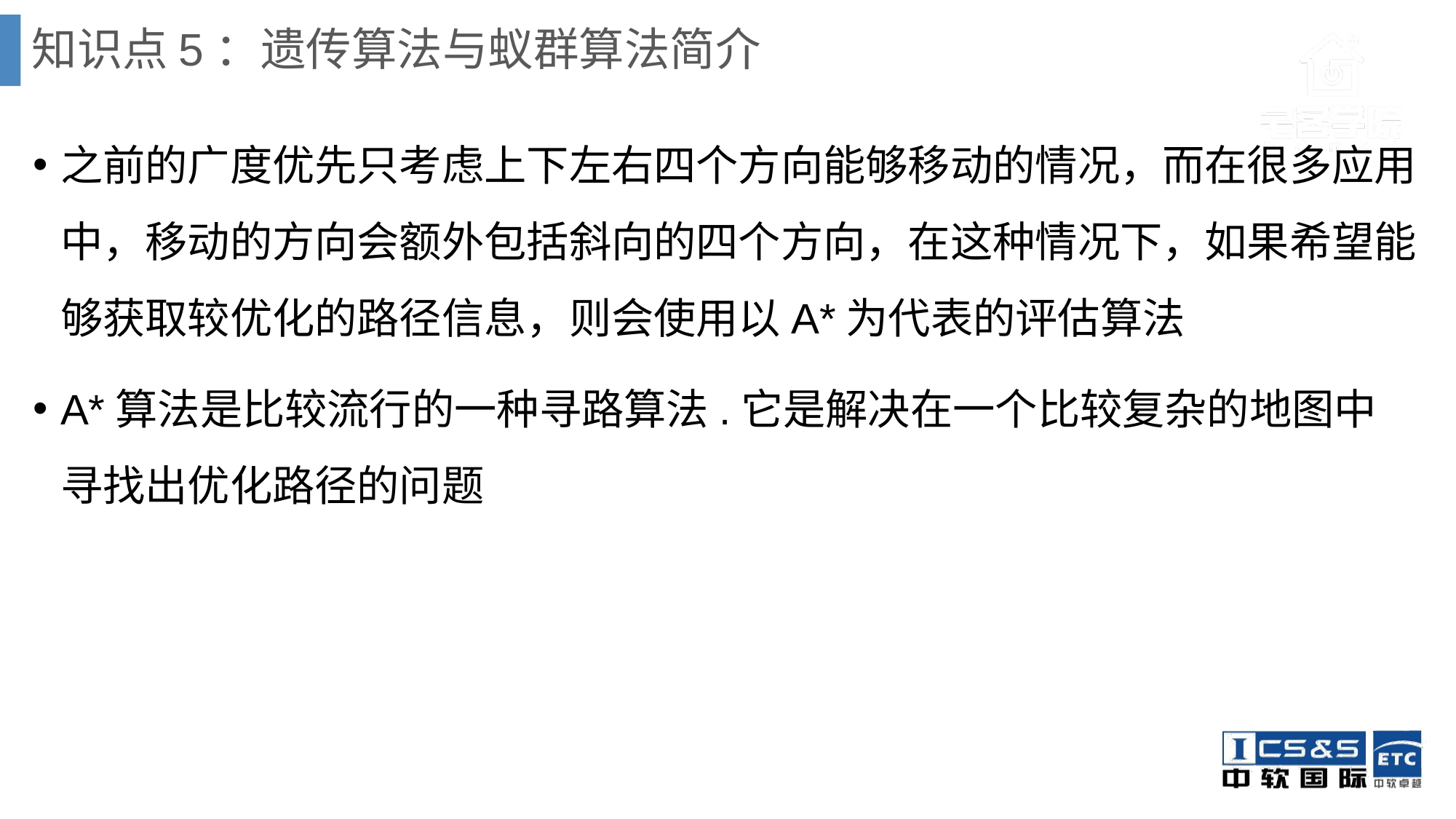

# 知识点5：遗传算法与蚁群算法简介
之前的广度优先只考虑上下左右四个方向能够移动的情况，而在很多应用中，移动的方向会额外包括斜向的四个方向，在这种情况下，如果希望能够获取较优化的路径信息，则会使用以A*为代表的评估算法
A*算法是比较流行的一种寻路算法.它是解决在一个比较复杂的地图中寻找出优化路径的问题